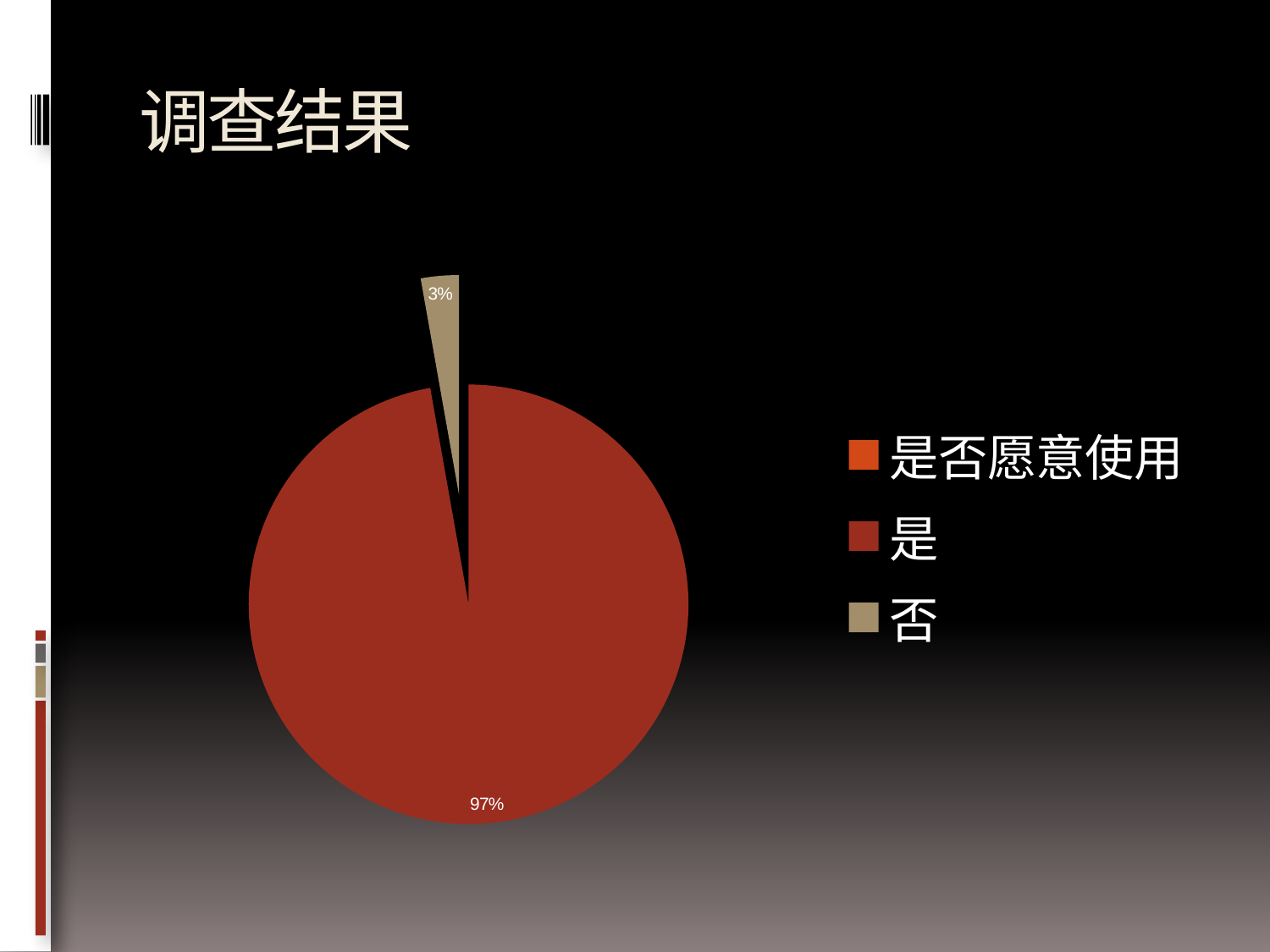

# 调查结果

### Chart

| Category |  |
|---|---|
| 是否愿意使用 | None |
| 是 | 174.0 |
| 否 | 5.0 |